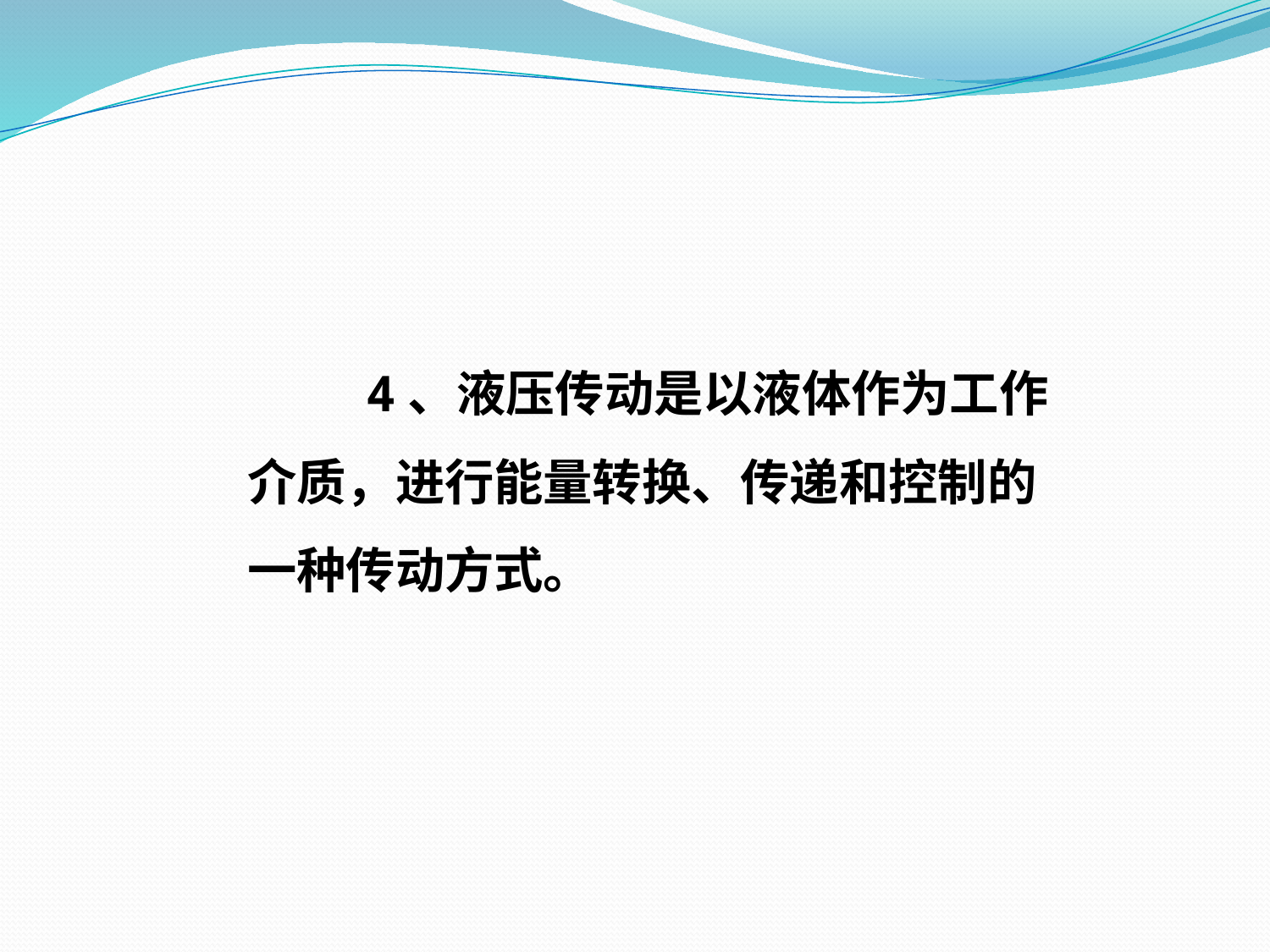

4、液压传动是以液体作为工作介质，进行能量转换、传递和控制的一种传动方式。